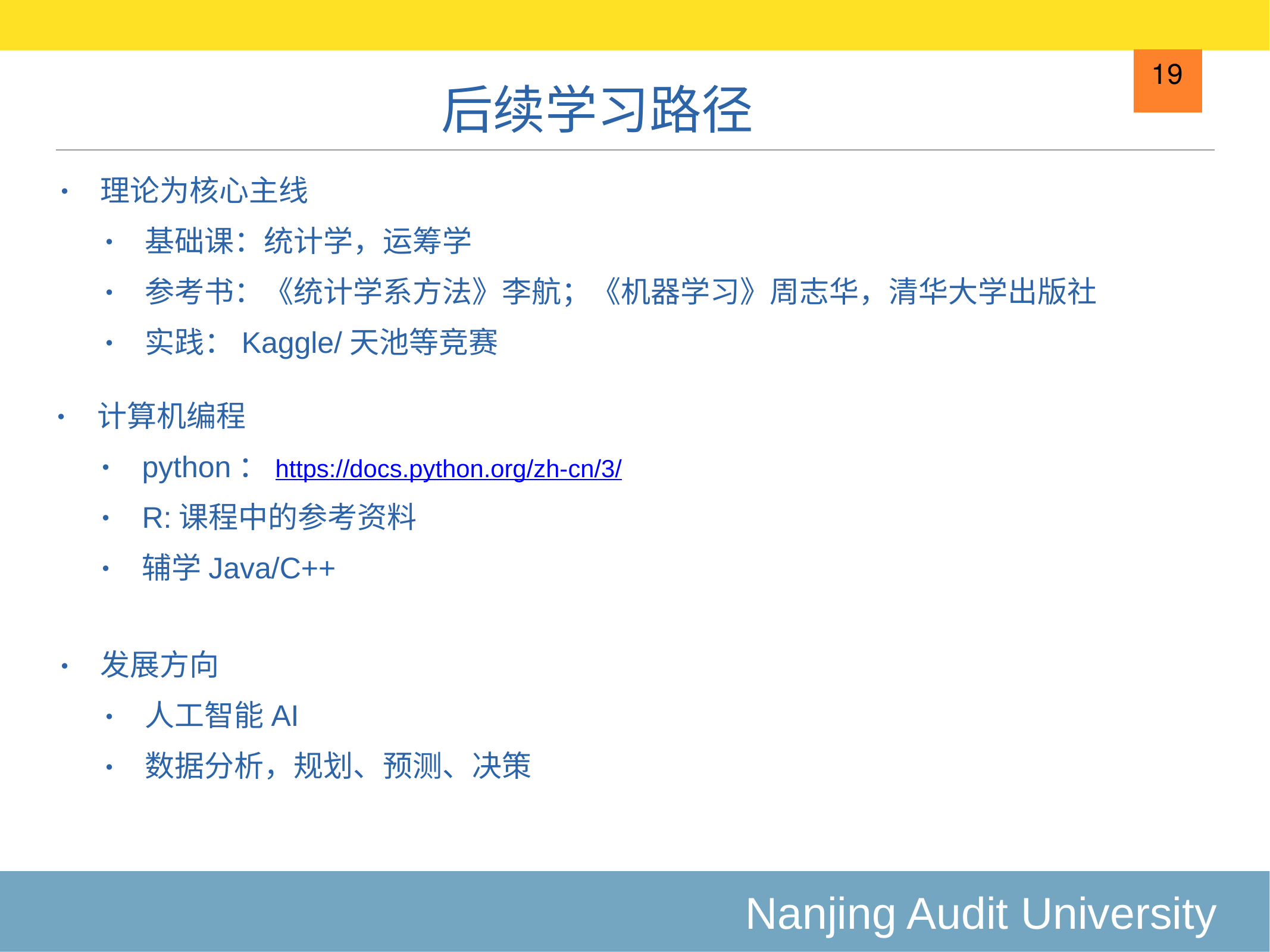

# 后续学习路径
19
理论为核心主线
基础课：统计学，运筹学
参考书：《统计学系方法》李航；《机器学习》周志华，清华大学出版社
实践：Kaggle/天池等竞赛

计算机编程
python：https://docs.python.org/zh-cn/3/
R:课程中的参考资料
辅学Java/C++
发展方向
人工智能AI
数据分析，规划、预测、决策